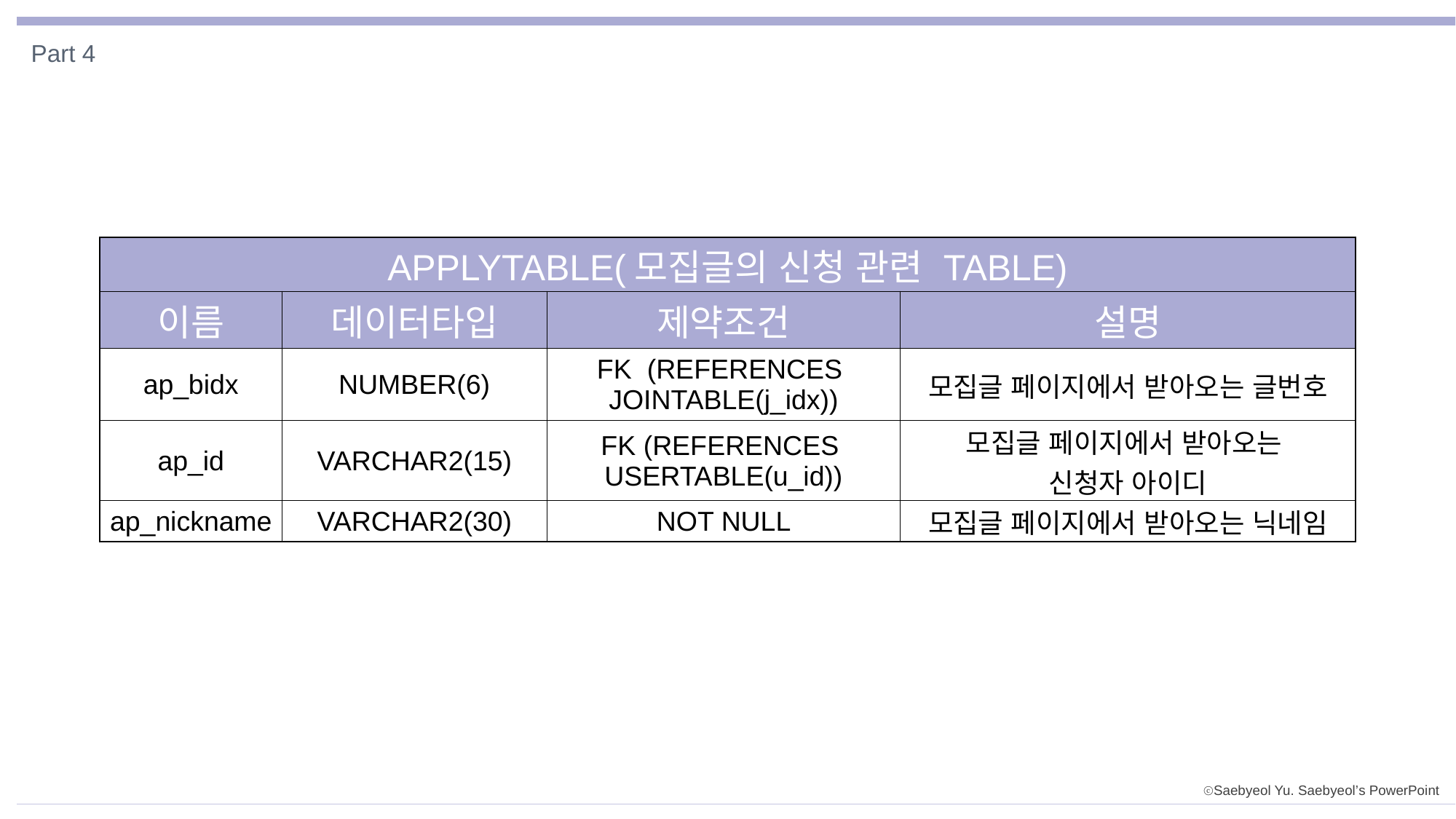

Part 4
| APPLYTABLE(모집글의 신청 관련 TABLE) |  |  |  |
| --- | --- | --- | --- |
| 이름 | 데이터타입 | 제약조건 | 설명 |
| ap\_bidx | NUMBER(6) | FK (REFERENCES JOINTABLE(j\_idx)) | 모집글 페이지에서 받아오는 글번호 |
| ap\_id | VARCHAR2(15) | FK (REFERENCES USERTABLE(u\_id)) | 모집글 페이지에서 받아오는 신청자 아이디 |
| ap\_nickname | VARCHAR2(30) | NOT NULL | 모집글 페이지에서 받아오는 닉네임 |
ⓒSaebyeol Yu. Saebyeol’s PowerPoint